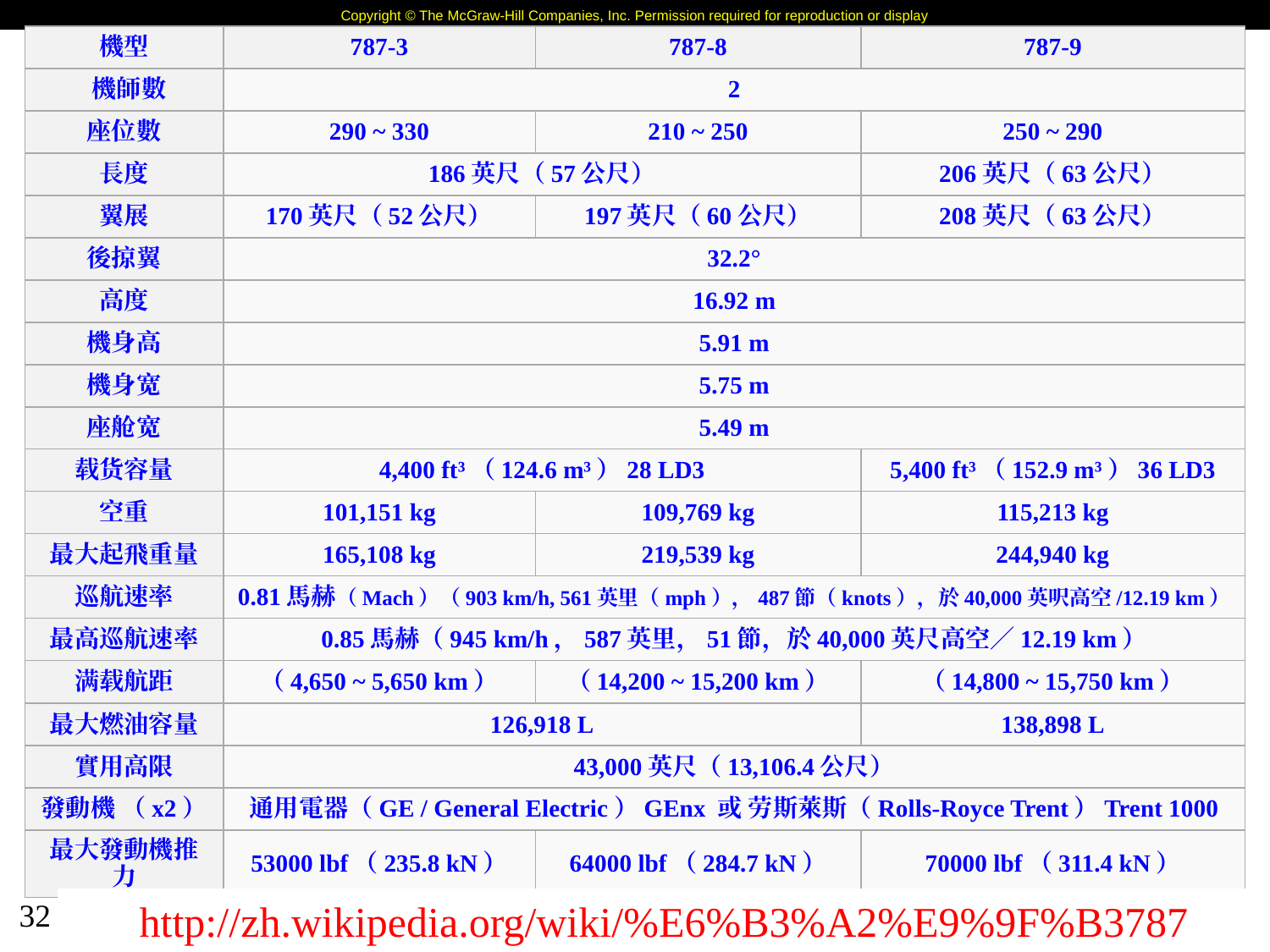

| 機型 | 787-3 | 787-8 | 787-9 |
| --- | --- | --- | --- |
| 機師數 | 2 |  |  |
| 座位數 | 290 ~ 330 | 210 ~ 250 | 250 ~ 290 |
| 長度 | 186英尺（57公尺） |  | 206英尺（63公尺） |
| 翼展 | 170英尺（52公尺） | 197英尺（60公尺） | 208英尺（63公尺） |
| 後掠翼 | 32.2° |  |  |
| 高度 | 16.92 m |  |  |
| 機身高 | 5.91 m |  |  |
| 機身宽 | 5.75 m |  |  |
| 座舱宽 | 5.49 m |  |  |
| 载货容量 | 4,400 ft³（124.6 m³）28 LD3 |  | 5,400 ft³（152.9 m³）36 LD3 |
| 空重 | 101,151 kg | 109,769 kg | 115,213 kg |
| 最大起飛重量 | 165,108 kg | 219,539 kg | 244,940 kg |
| 巡航速率 | 0.81馬赫（Mach）（903 km/h, 561英里（mph），487節（knots），於40,000英呎高空/12.19 km） |  |  |
| 最高巡航速率 | 0.85馬赫（945 km/h，587英里，51節，於40,000英尺高空／12.19 km） |  |  |
| 满载航距 | （4,650 ~ 5,650 km） | （14,200 ~ 15,200 km） | （14,800 ~ 15,750 km） |
| 最大燃油容量 | 126,918 L |  | 138,898 L |
| 實用高限 | 43,000英尺（13,106.4公尺） |  |  |
| 發動機 （x2） | 通用電器（GE / General Electric）GEnx 或 劳斯萊斯（Rolls-Royce Trent）Trent 1000 |  |  |
| 最大發動機推力 | 53000 lbf（235.8 kN） | 64000 lbf（284.7 kN） | 70000 lbf（311.4 kN） |
32
http://zh.wikipedia.org/wiki/%E6%B3%A2%E9%9F%B3787